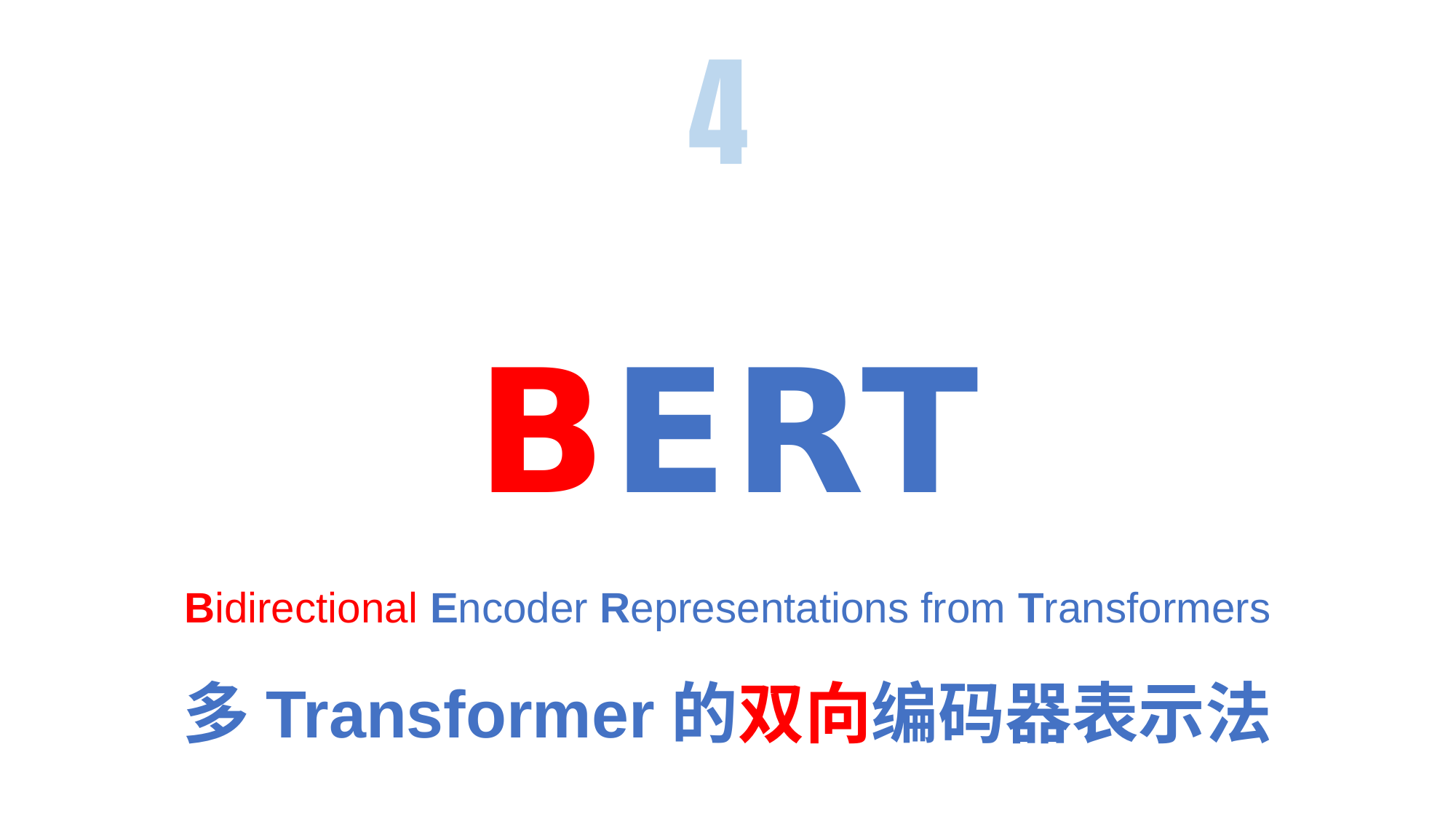

4
# BERT
Bidirectional Encoder Representations from Transformers
多Transformer的双向编码器表示法